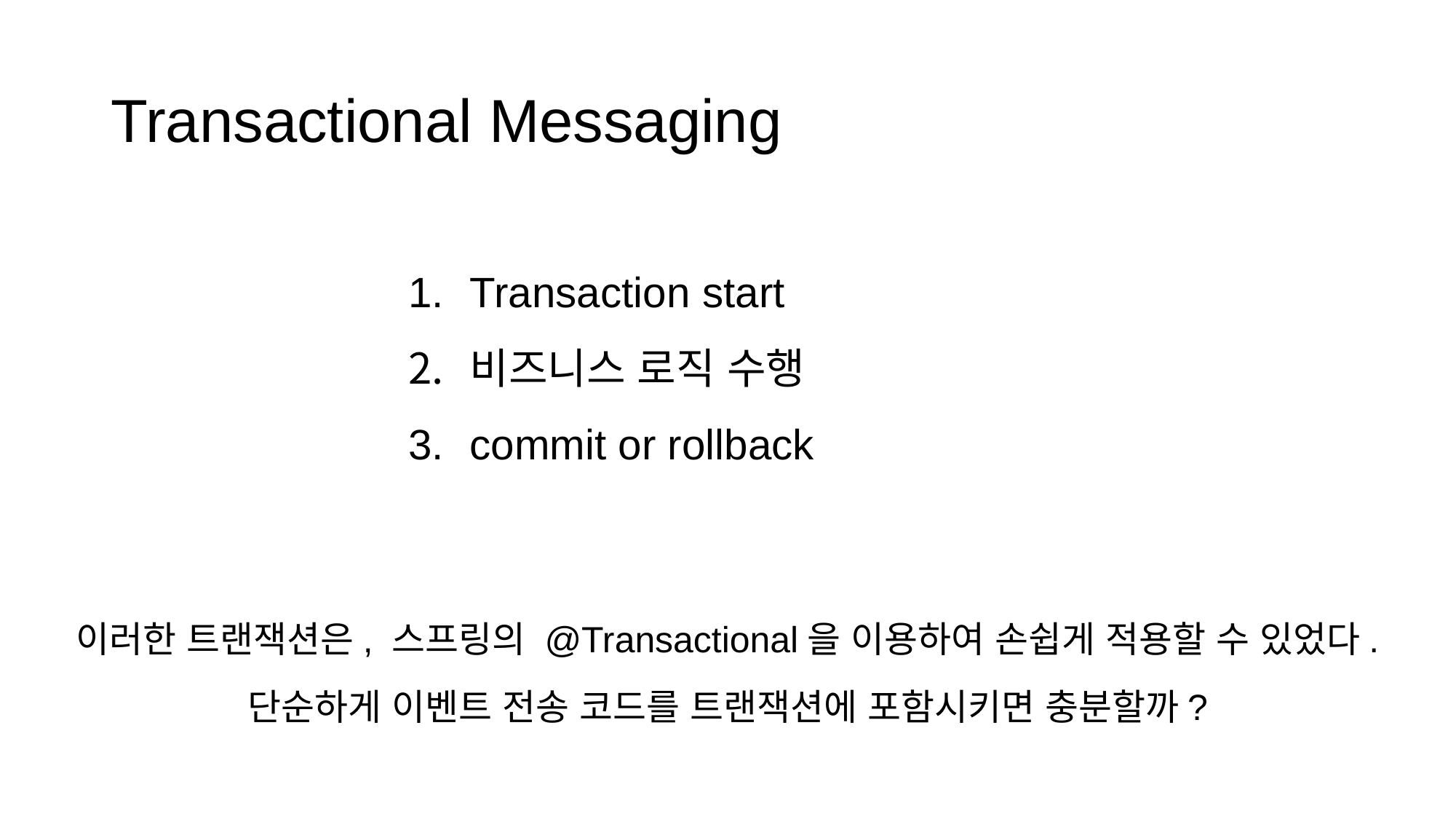

# Transactional Messaging
Transaction start
비즈니스 로직 수행
commit or rollback

이러한 트랜잭션은, 스프링의 @Transactional을 이용하여 손쉽게 적용할 수 있었다.
단순하게 이벤트 전송 코드를 트랜잭션에 포함시키면 충분할까?